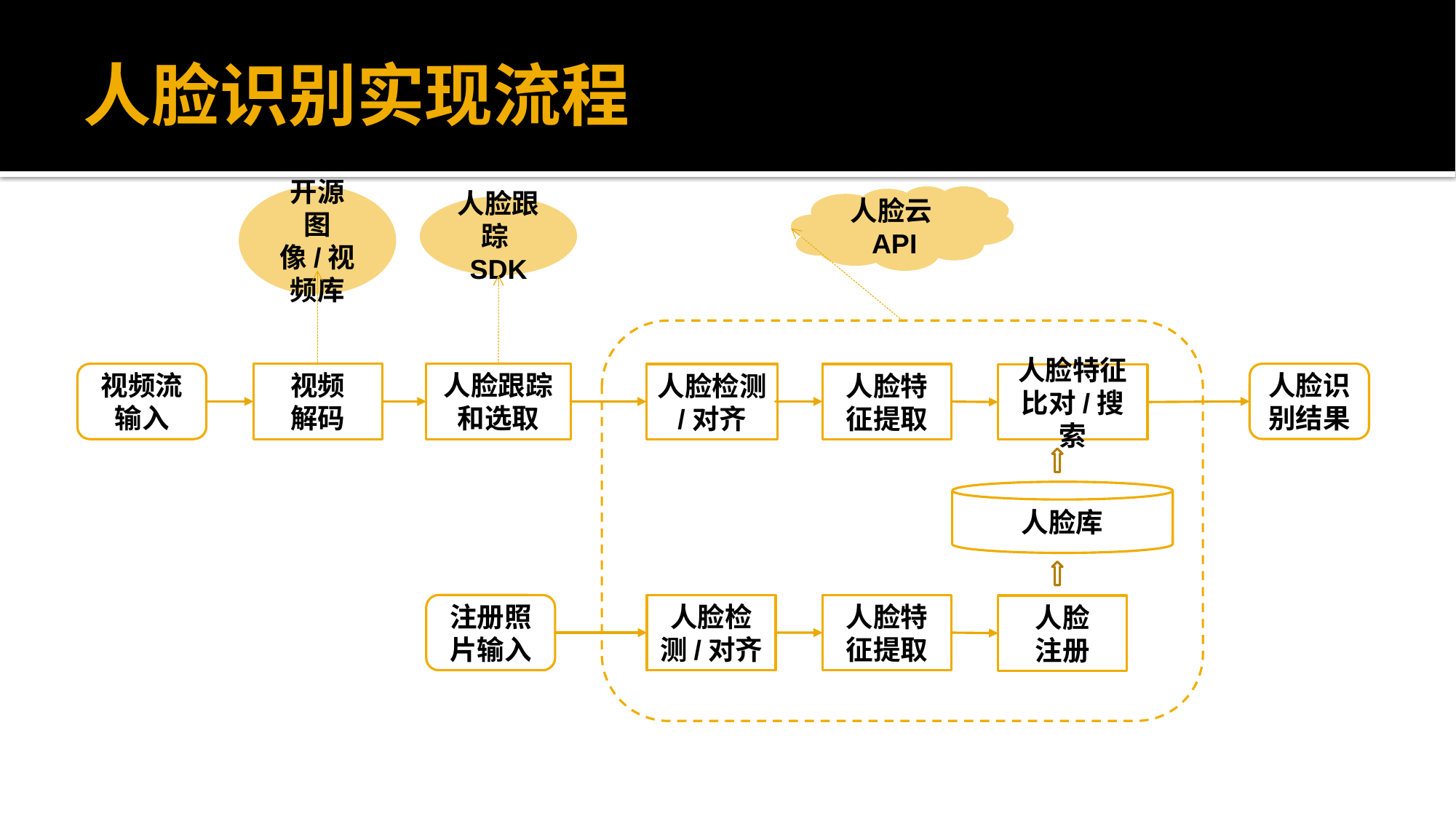

# 人脸识别实现流程
开源
图像/视频库
人脸云API
人脸跟踪SDK

视频流
输入
视频
解码
人脸跟踪和选取
人脸识别结果
人脸检测
/对齐
人脸特征提取
人脸特征比对/搜索

人脸库

人脸检测/对齐
人脸特征提取
注册照片输入
人脸
注册